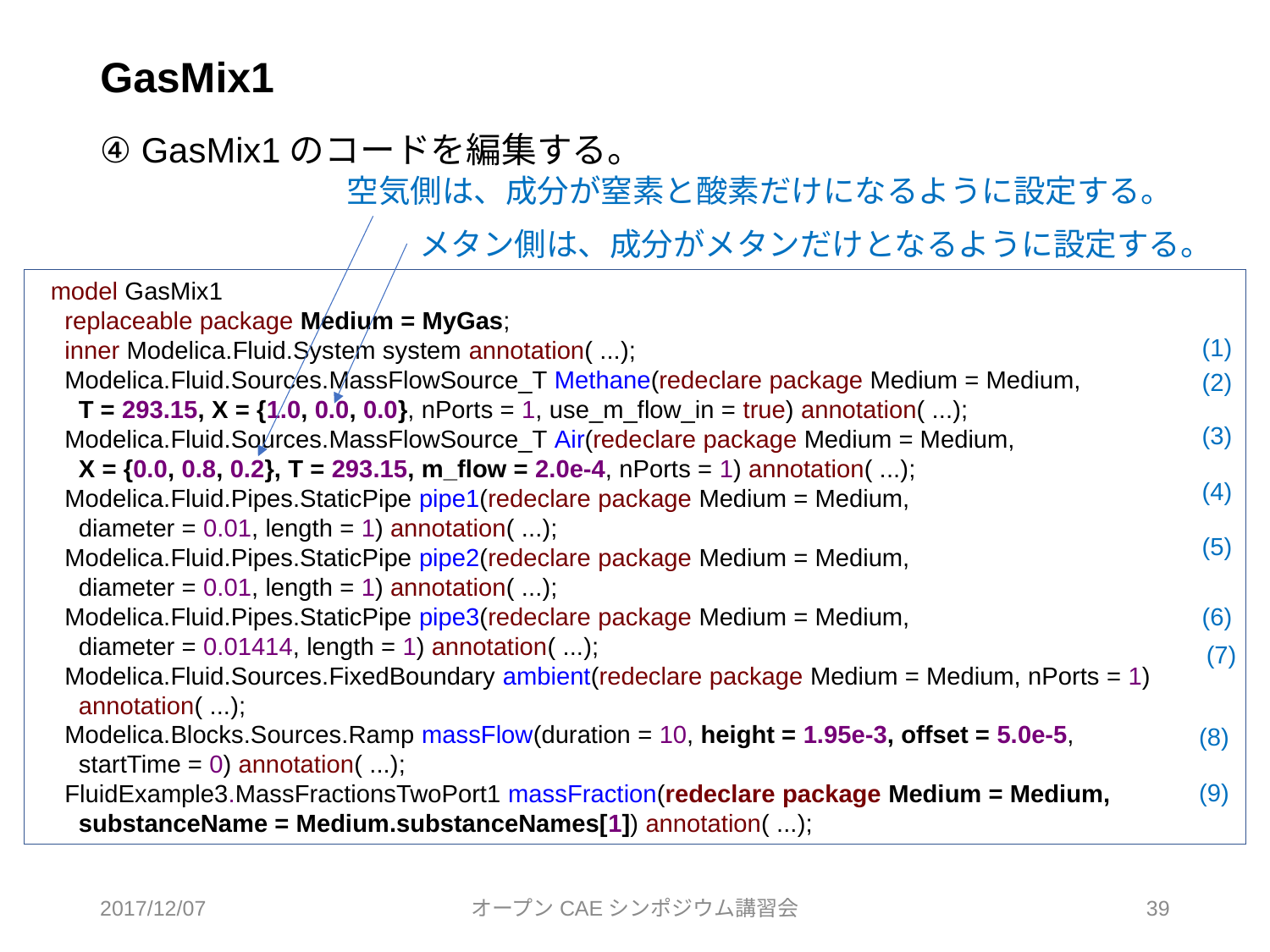

# GasMix1
④ GasMix1のコードを編集する。
空気側は、成分が窒素と酸素だけになるように設定する。
メタン側は、成分がメタンだけとなるように設定する。
  model GasMix1
    replaceable package Medium = MyGas;
    inner Modelica.Fluid.System system annotation( ...);
    Modelica.Fluid.Sources.MassFlowSource_T Methane(redeclare package Medium = Medium,
      T = 293.15, X = {1.0, 0.0, 0.0}, nPorts = 1, use_m_flow_in = true) annotation( ...);
    Modelica.Fluid.Sources.MassFlowSource_T Air(redeclare package Medium = Medium,
      X = {0.0, 0.8, 0.2}, T = 293.15, m_flow = 2.0e-4, nPorts = 1) annotation( ...);
    Modelica.Fluid.Pipes.StaticPipe pipe1(redeclare package Medium = Medium,
      diameter = 0.01, length = 1) annotation( ...);
    Modelica.Fluid.Pipes.StaticPipe pipe2(redeclare package Medium = Medium,
      diameter = 0.01, length = 1) annotation( ...);
    Modelica.Fluid.Pipes.StaticPipe pipe3(redeclare package Medium = Medium,
      diameter = 0.01414, length = 1) annotation( ...);
    Modelica.Fluid.Sources.FixedBoundary ambient(redeclare package Medium = Medium, nPorts = 1)
      annotation( ...);
    Modelica.Blocks.Sources.Ramp massFlow(duration = 10, height = 1.95e-3, offset = 5.0e-5,
      startTime = 0) annotation( ...);
    FluidExample3.MassFractionsTwoPort1 massFraction(redeclare package Medium = Medium,
      substanceName = Medium.substanceNames[1]) annotation( ...);
(1)
(2)
(3)
(4)
(5)
(6)
(7)
(8)
(9)
2017/12/07
オープンCAEシンポジウム講習会
39